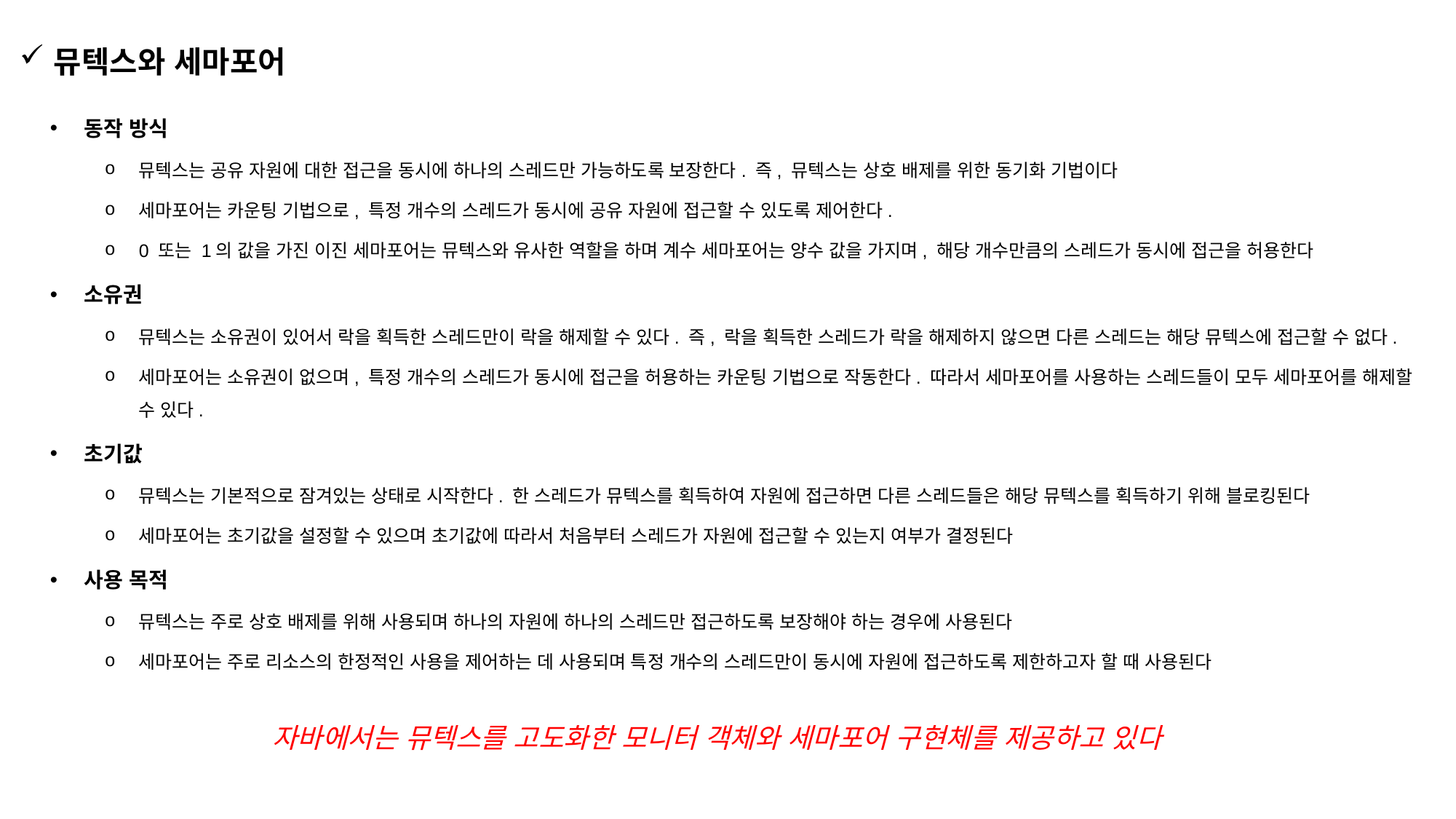

뮤텍스와 세마포어
동작 방식
뮤텍스는 공유 자원에 대한 접근을 동시에 하나의 스레드만 가능하도록 보장한다. 즉, 뮤텍스는 상호 배제를 위한 동기화 기법이다
세마포어는 카운팅 기법으로, 특정 개수의 스레드가 동시에 공유 자원에 접근할 수 있도록 제어한다.
0 또는 1의 값을 가진 이진 세마포어는 뮤텍스와 유사한 역할을 하며 계수 세마포어는 양수 값을 가지며, 해당 개수만큼의 스레드가 동시에 접근을 허용한다
소유권
뮤텍스는 소유권이 있어서 락을 획득한 스레드만이 락을 해제할 수 있다. 즉, 락을 획득한 스레드가 락을 해제하지 않으면 다른 스레드는 해당 뮤텍스에 접근할 수 없다.
세마포어는 소유권이 없으며, 특정 개수의 스레드가 동시에 접근을 허용하는 카운팅 기법으로 작동한다. 따라서 세마포어를 사용하는 스레드들이 모두 세마포어를 해제할 수 있다.
초기값
뮤텍스는 기본적으로 잠겨있는 상태로 시작한다. 한 스레드가 뮤텍스를 획득하여 자원에 접근하면 다른 스레드들은 해당 뮤텍스를 획득하기 위해 블로킹된다
세마포어는 초기값을 설정할 수 있으며 초기값에 따라서 처음부터 스레드가 자원에 접근할 수 있는지 여부가 결정된다
사용 목적
뮤텍스는 주로 상호 배제를 위해 사용되며 하나의 자원에 하나의 스레드만 접근하도록 보장해야 하는 경우에 사용된다
세마포어는 주로 리소스의 한정적인 사용을 제어하는 데 사용되며 특정 개수의 스레드만이 동시에 자원에 접근하도록 제한하고자 할 때 사용된다
자바에서는 뮤텍스를 고도화한 모니터 객체와 세마포어 구현체를 제공하고 있다